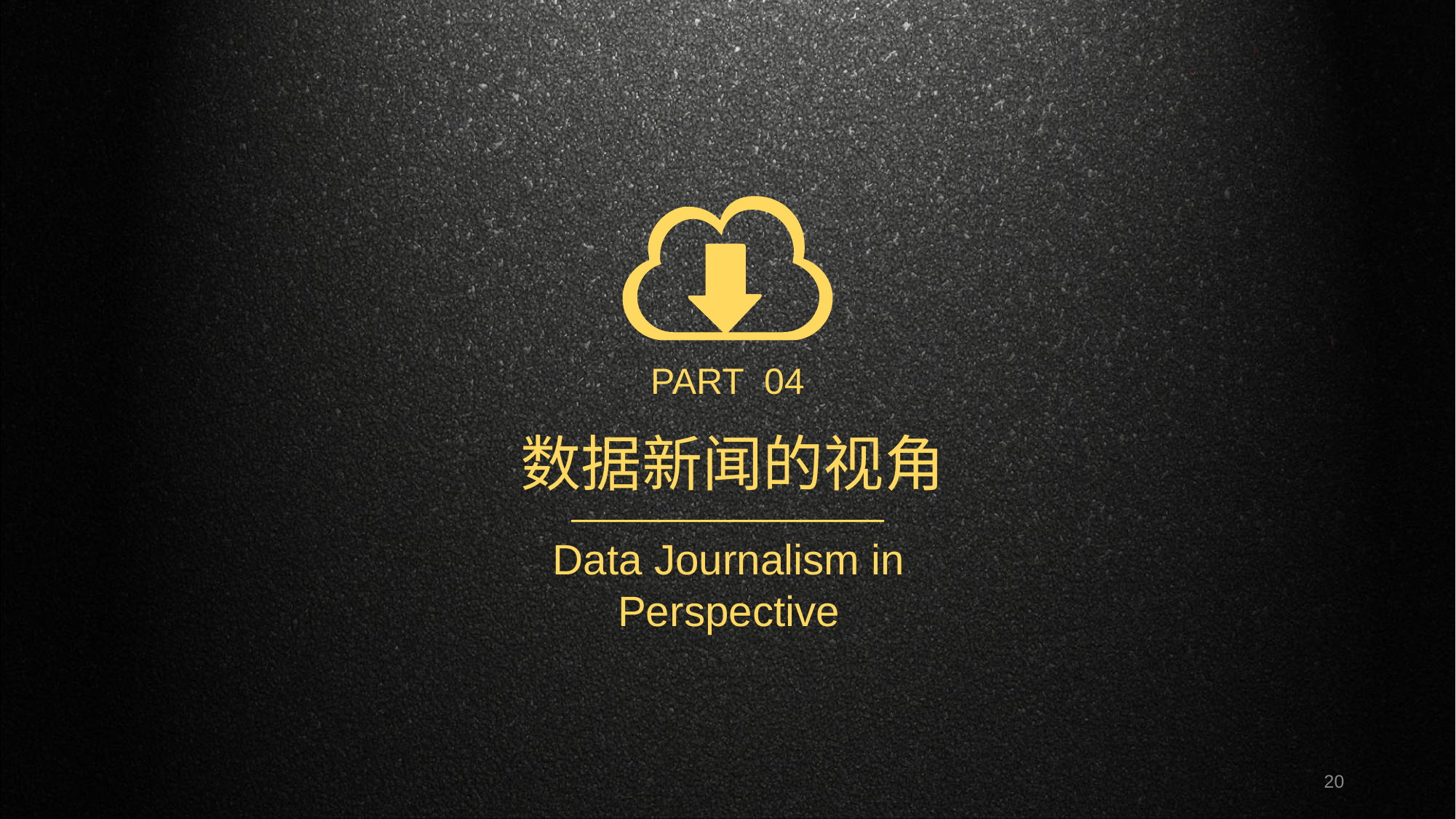

PART  04
数据新闻的视角

Data Journalism in Perspective
20